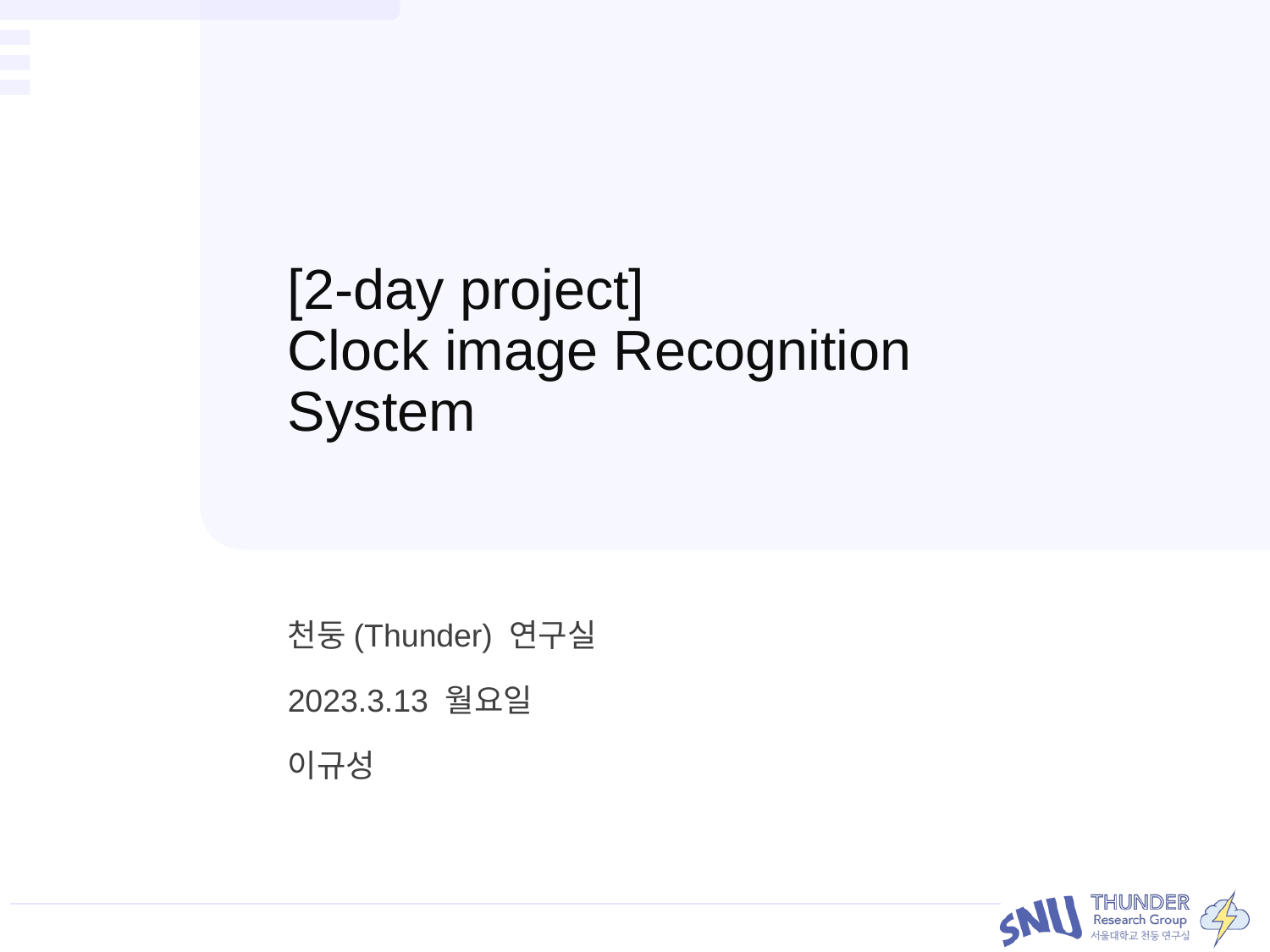

# [2-day project] Clock image Recognition System
천둥(Thunder) 연구실
2023.3.13 월요일
이규성